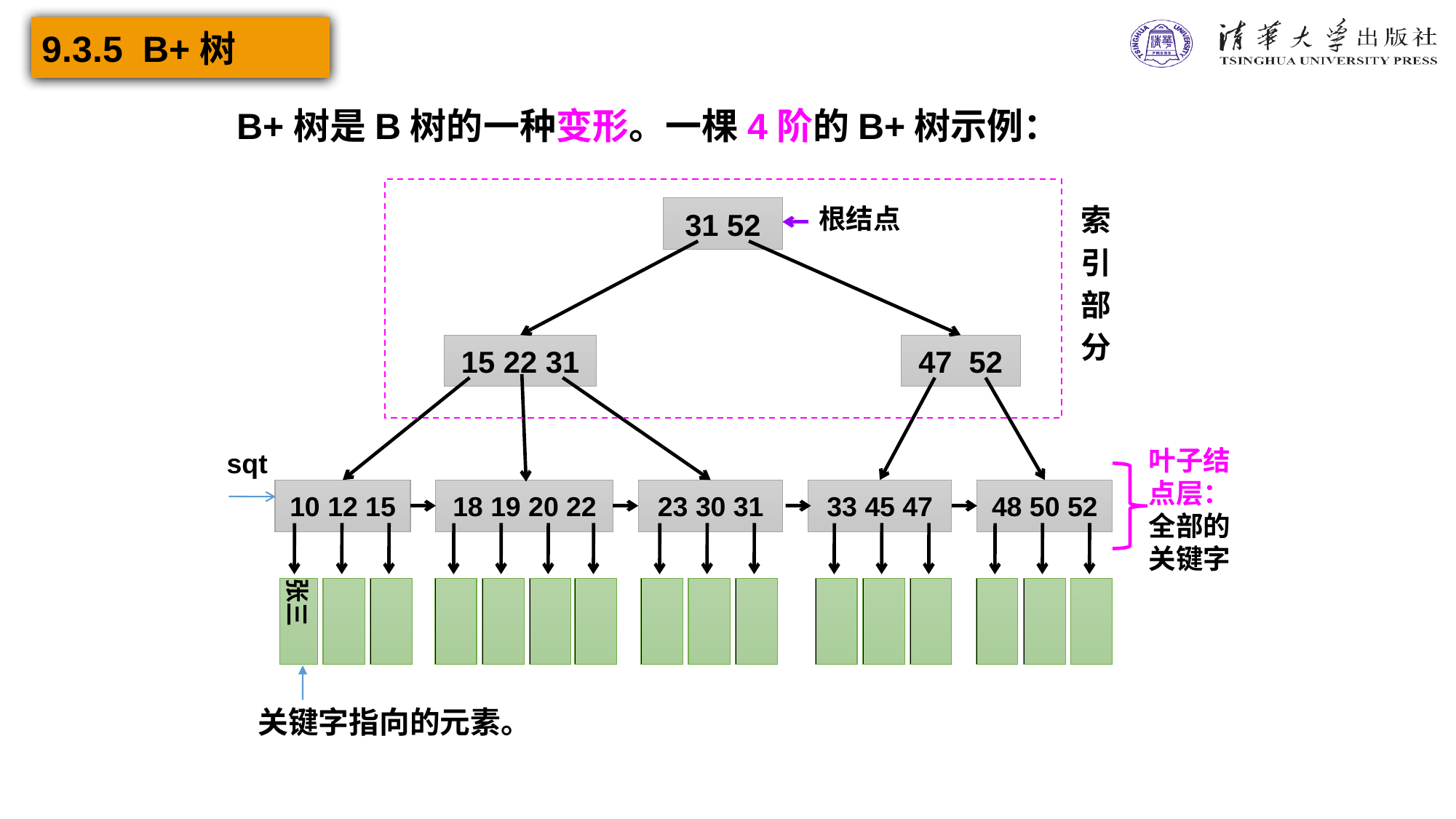

9.3.5  B+树
 B+树是B树的一种变形。一棵4阶的B+树示例：

索
引
部
分
根结点
31 52
15 22 31
47  52
叶子结点层：全部的关键字
sqt

10 12 15
18 19 20 22
23 30 31
33 45 47
48 50 52

张三

关键字指向的元素。